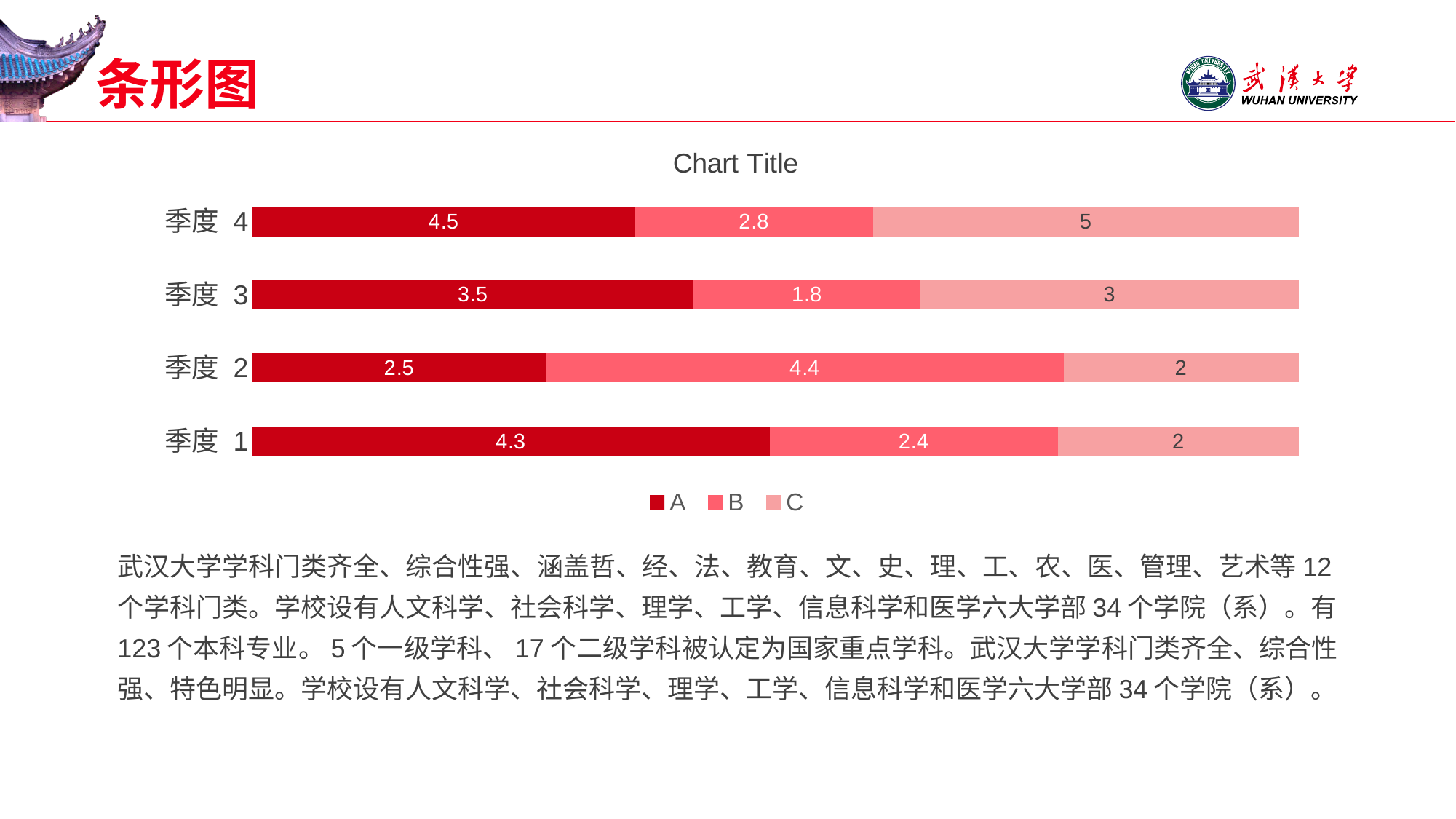

# 条形图

### Chart:

| Category | A | B | C |
|---|---|---|---|
| 季度 1 | 4.3 | 2.4 | 2.0 |
| 季度 2 | 2.5 | 4.4 | 2.0 |
| 季度 3 | 3.5 | 1.8 | 3.0 |
| 季度 4 | 4.5 | 2.8 | 5.0 |
武汉大学学科门类齐全、综合性强、涵盖哲、经、法、教育、文、史、理、工、农、医、管理、艺术等12个学科门类。学校设有人文科学、社会科学、理学、工学、信息科学和医学六大学部34个学院（系）。有123个本科专业。5个一级学科、17个二级学科被认定为国家重点学科。武汉大学学科门类齐全、综合性强、特色明显。学校设有人文科学、社会科学、理学、工学、信息科学和医学六大学部34个学院（系）。